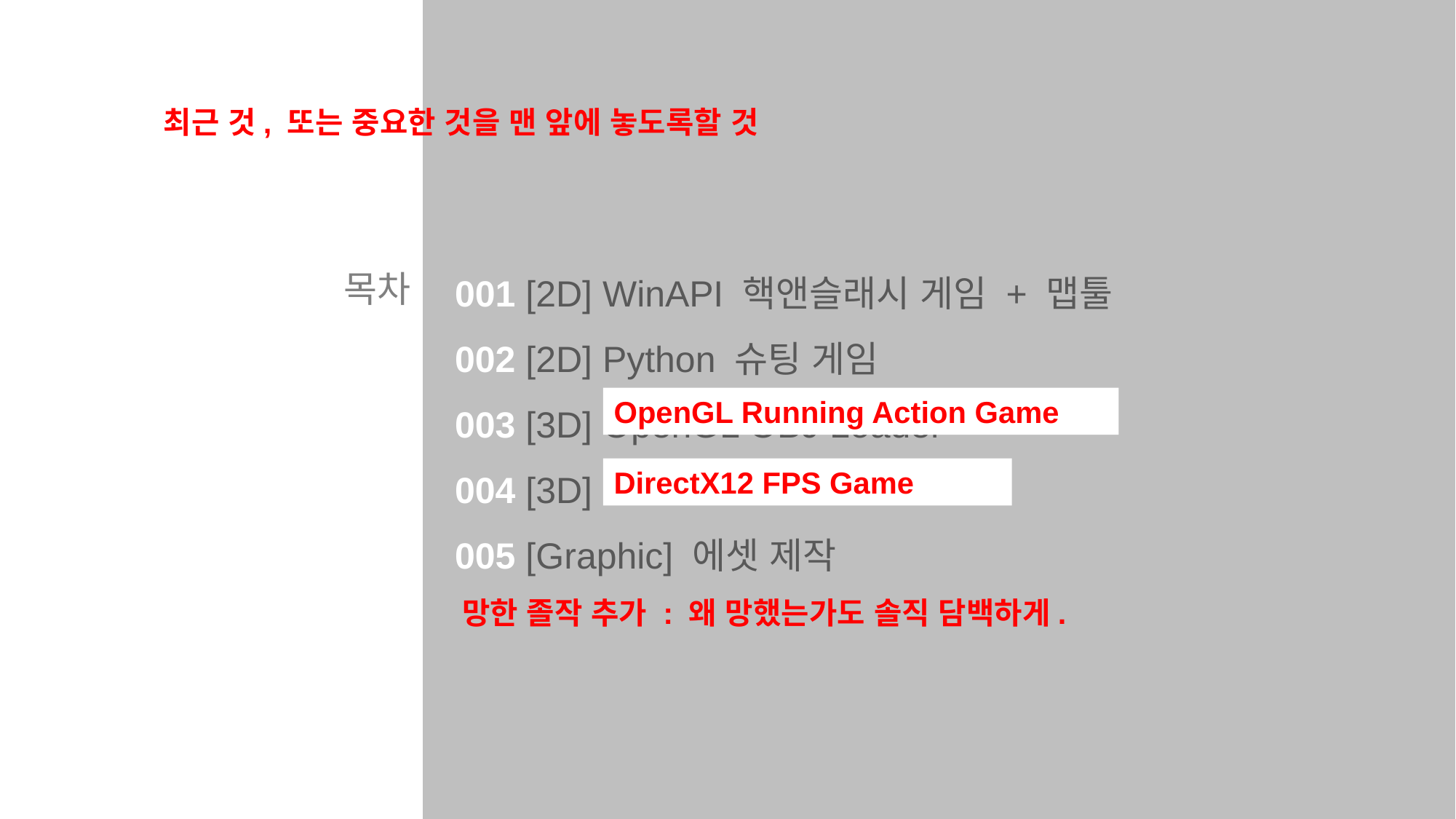

최근 것, 또는 중요한 것을 맨 앞에 놓도록할 것
001 [2D] WinAPI 핵앤슬래시 게임 + 맵툴
002 [2D] Python 슈팅 게임
003 [3D] OpenGL OBJ Loader
004 [3D] DirectX 12 Renderer
005 [Graphic] 에셋 제작
목차
OpenGL Running Action Game
DirectX12 FPS Game
망한 졸작 추가 : 왜 망했는가도 솔직 담백하게.